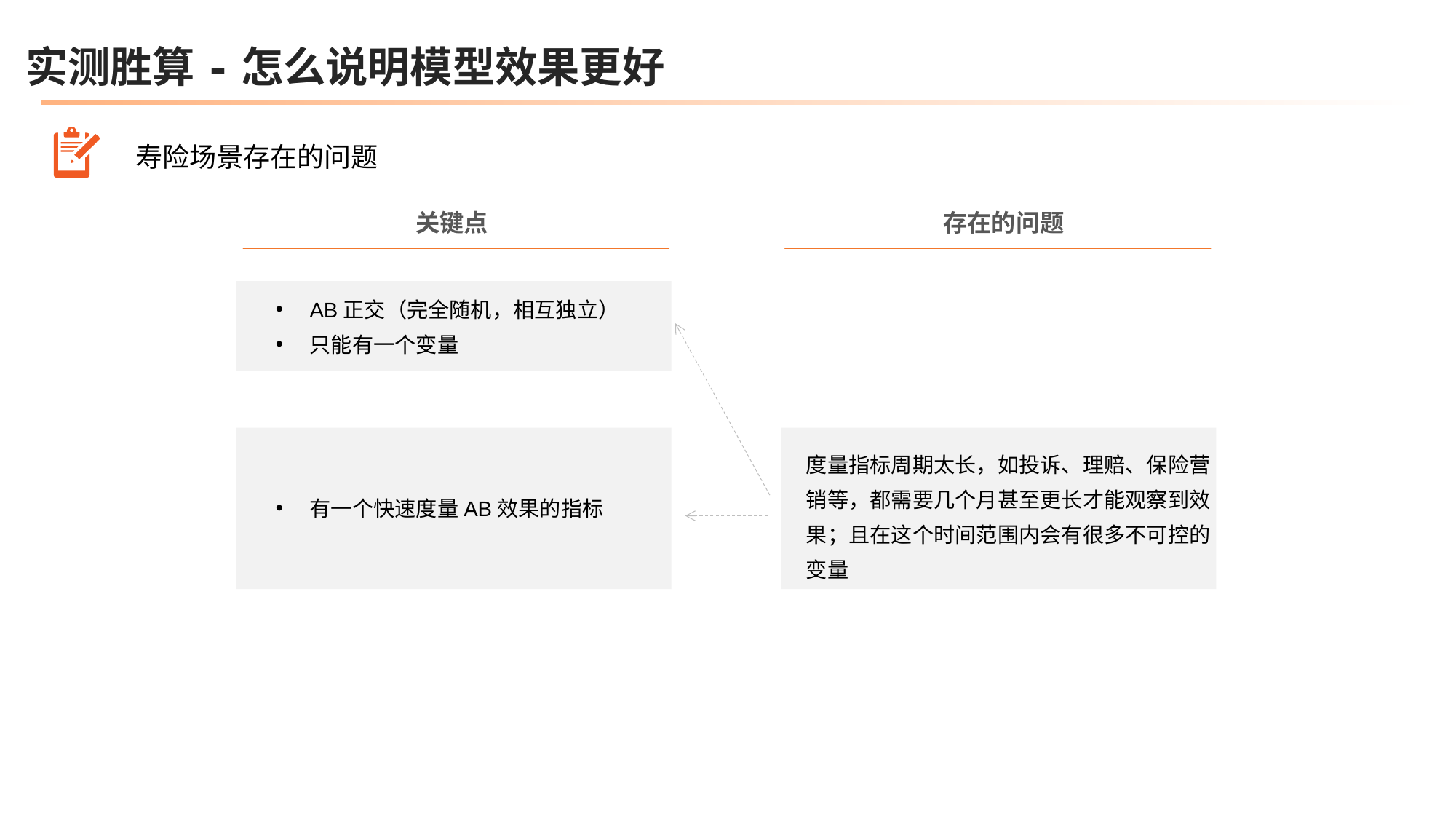

实测胜算-怎么说明模型效果更好

寿险场景存在的问题
关键点
存在的问题

AB正交（完全随机，相互独立）
只能有一个变量

度量指标周期太长，如投诉、理赔、保险营销等，都需要几个月甚至更长才能观察到效果；且在这个时间范围内会有很多不可控的变量
有一个快速度量AB效果的指标